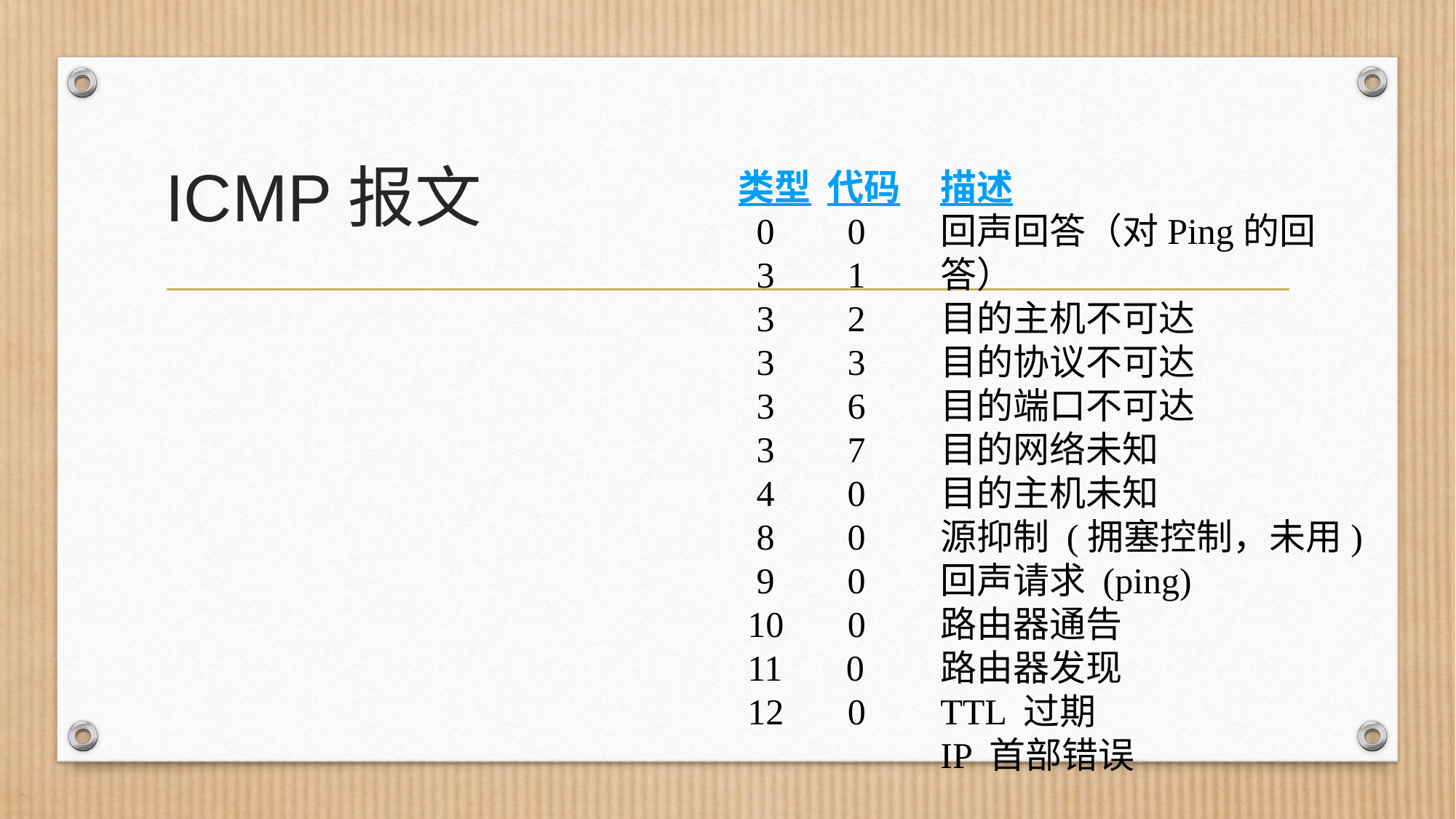

# ICMP报文
描述
回声回答（对Ping的回答）
目的主机不可达
目的协议不可达
目的端口不可达
目的网络未知
目的主机未知
源抑制 (拥塞控制，未用)
回声请求 (ping)
路由器通告
路由器发现
TTL 过期
IP 首部错误
类型  代码
  0        0
  3        1
  3        2
  3        3
  3        6
  3        7
  4        0
  8        0
  9        0
 10       0
 11       0
 12       0